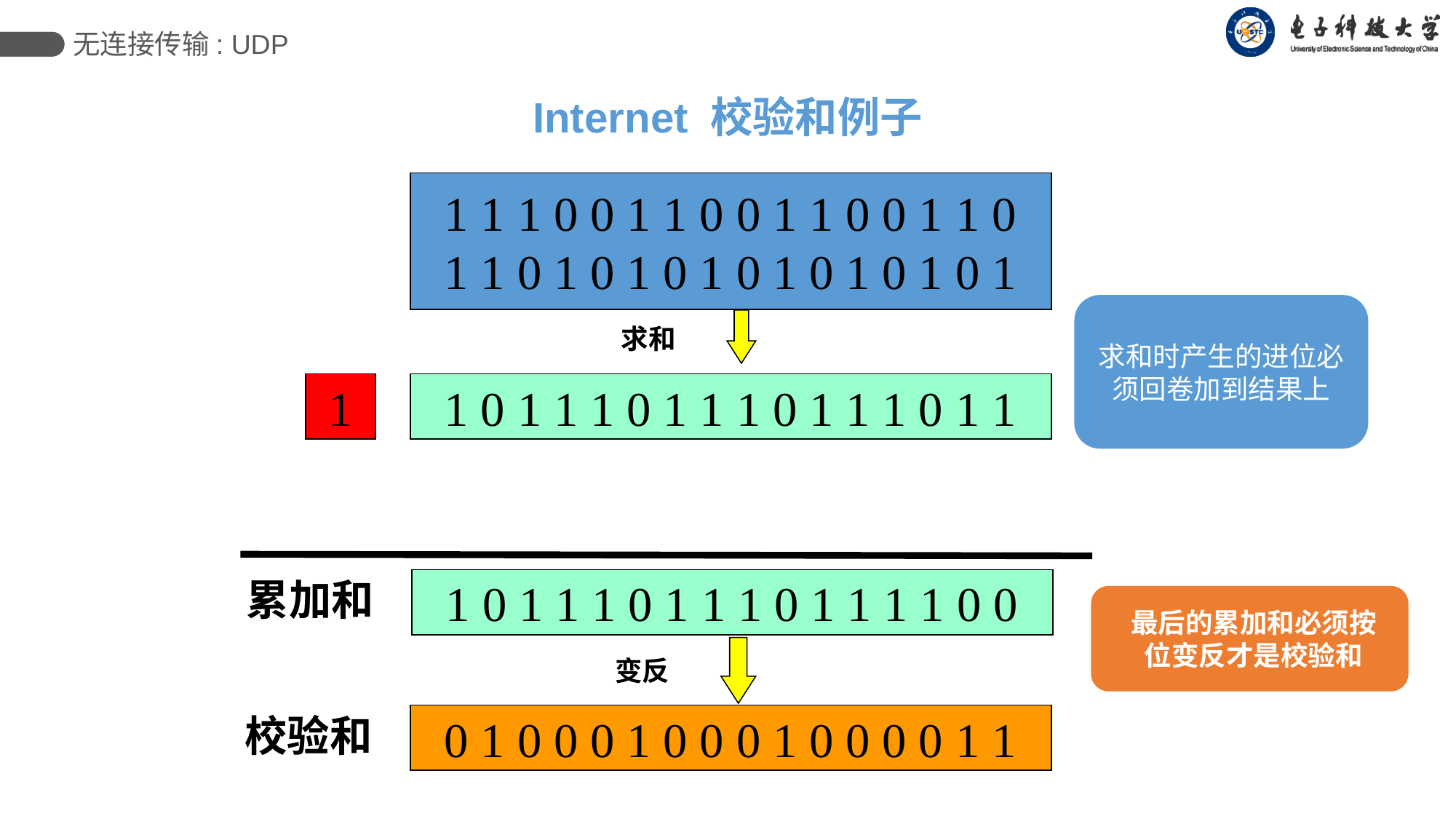

无连接传输: UDP

Internet 校验和例子
1 1 1 0 0 1 1 0 0 1 1 0 0 1 1 0
1 1 0 1 0 1 0 1 0 1 0 1 0 1 0 1
求和时产生的进位必须回卷加到结果上

求和
1
1 0 1 1 1 0 1 1 1 0 1 1 1 0 1 1

累加和
1 0 1 1 1 0 1 1 1 0 1 1 1 1 0 0

最后的累加和必须按位变反才是校验和

变反
校验和
0 1 0 0 0 1 0 0 0 1 0 0 0 0 1 1